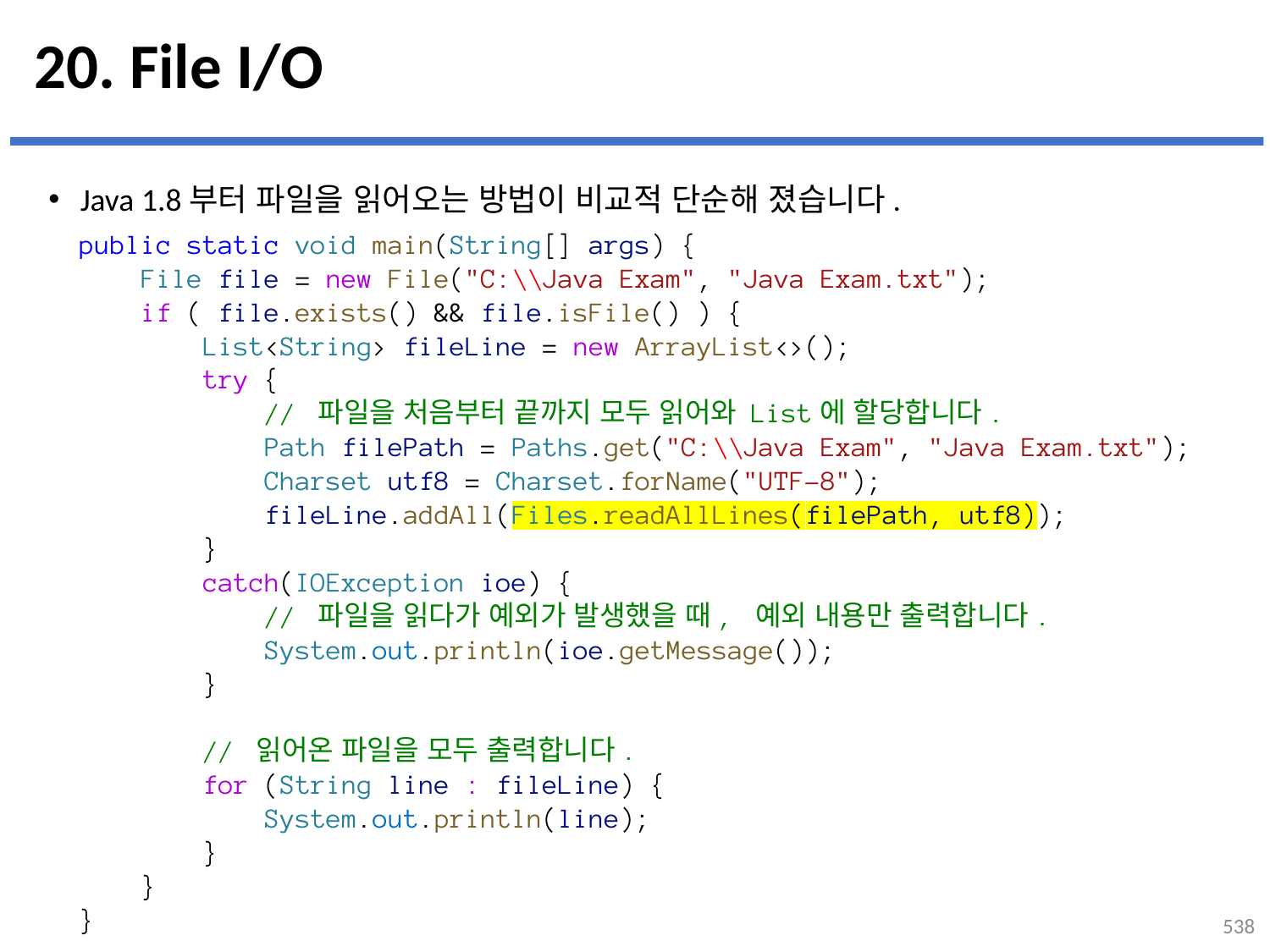

# 20. File I/O
Java 1.8부터 파일을 읽어오는 방법이 비교적 단순해 졌습니다.
public static void main(String[] args) {
    File file = new File("C:\\Java Exam", "Java Exam.txt");
    if ( file.exists() && file.isFile() ) {
        List<String> fileLine = new ArrayList<>();
        try {
            // 파일을 처음부터 끝까지 모두 읽어와 List에 할당합니다.
            Path filePath = Paths.get("C:\\Java Exam", "Java Exam.txt");
            Charset utf8 = Charset.forName("UTF-8");
            fileLine.addAll(Files.readAllLines(filePath, utf8));
        }
        catch(IOException ioe) {
            // 파일을 읽다가 예외가 발생했을 때, 예외 내용만 출력합니다.
            System.out.println(ioe.getMessage());
        }
        // 읽어온 파일을 모두 출력합니다.
        for (String line : fileLine) {
            System.out.println(line);
        }
    }
}
538